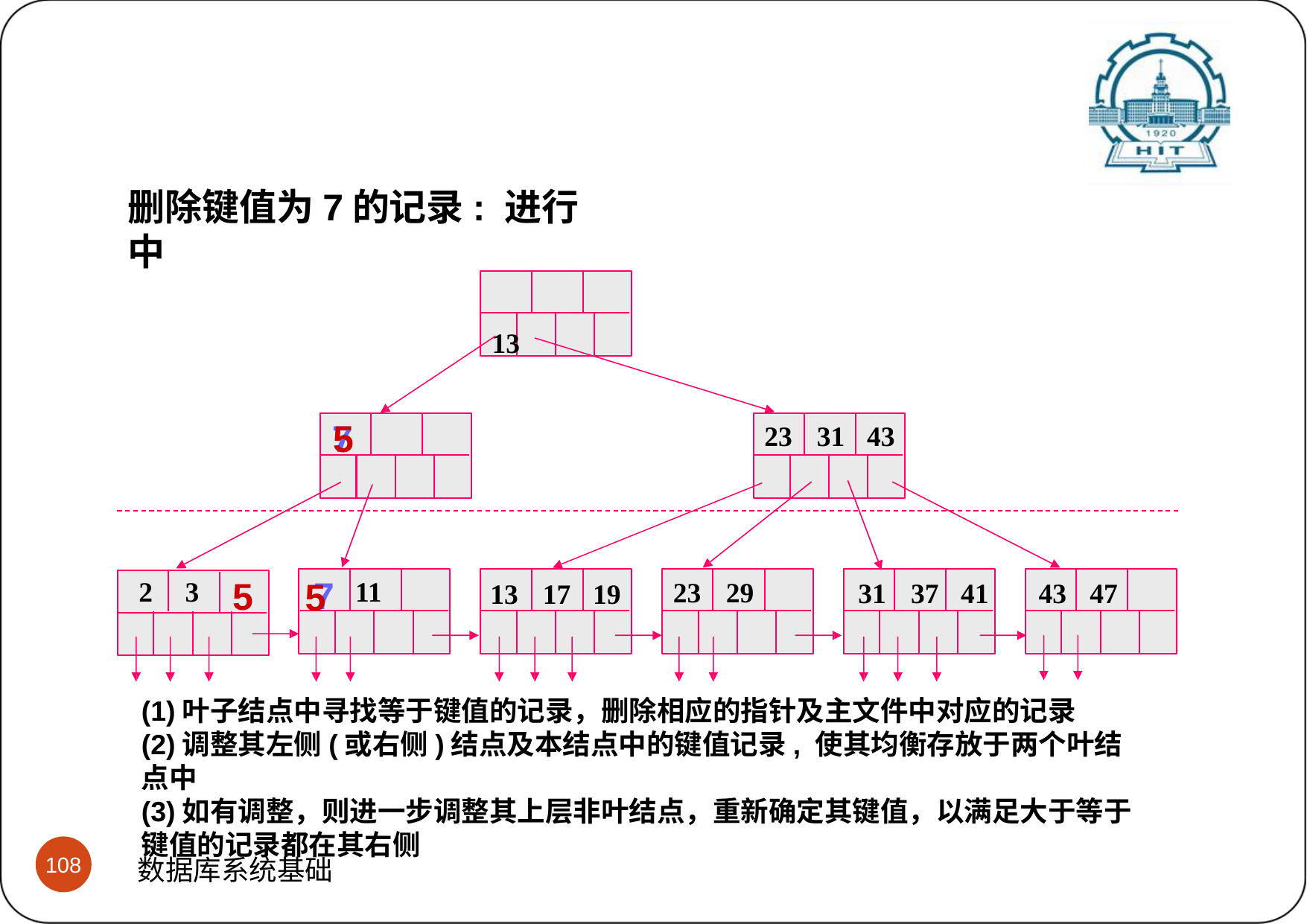

# B+树之键值删除与结点合并过程示意 (2)删除过程与合并过程示意
删除键值为7的记录: 进行中

13

7
5
23	31	43

7
5
5
2	3
11
23	29
31	37	41	43	47
13	17	19

(1)叶子结点中寻找等于键值的记录，删除相应的指针及主文件中对应的记录
(2)调整其左侧(或右侧)结点及本结点中的键值记录, 使其均衡存放于两个叶结点中
(3)如有调整，则进一步调整其上层非叶结点，重新确定其键值，以满足大于等于 键值的记录都在其右侧